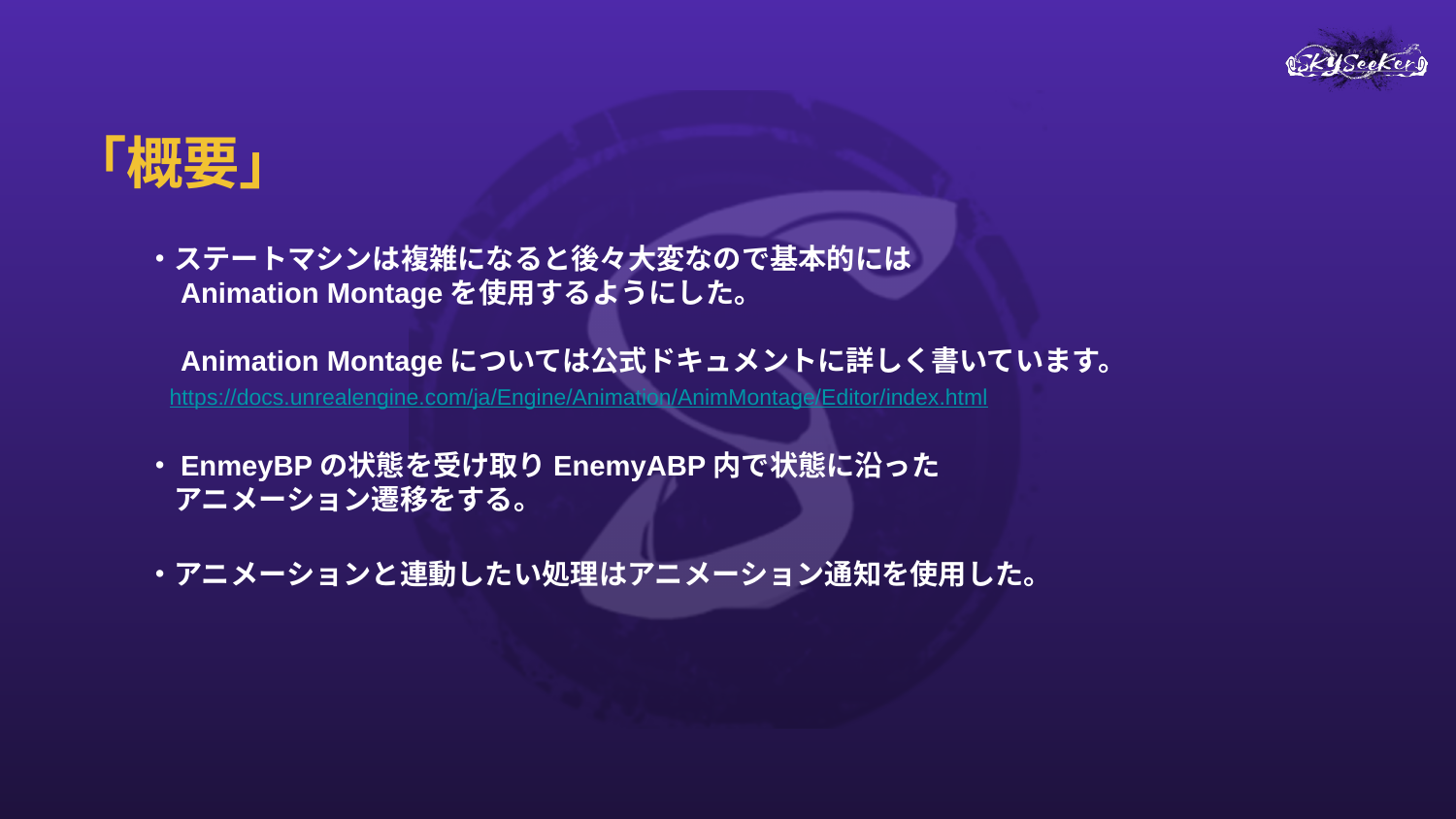

# 「概要」
・ステートマシンは複雑になると後々大変なので基本的には
　Animation Montageを使用するようにした。

　Animation Montageについては公式ドキュメントに詳しく書いています。
   https://docs.unrealengine.com/ja/Engine/Animation/AnimMontage/Editor/index.html
・EnmeyBPの状態を受け取りEnemyABP内で状態に沿った
　アニメーション遷移をする。
・アニメーションと連動したい処理はアニメーション通知を使用した。